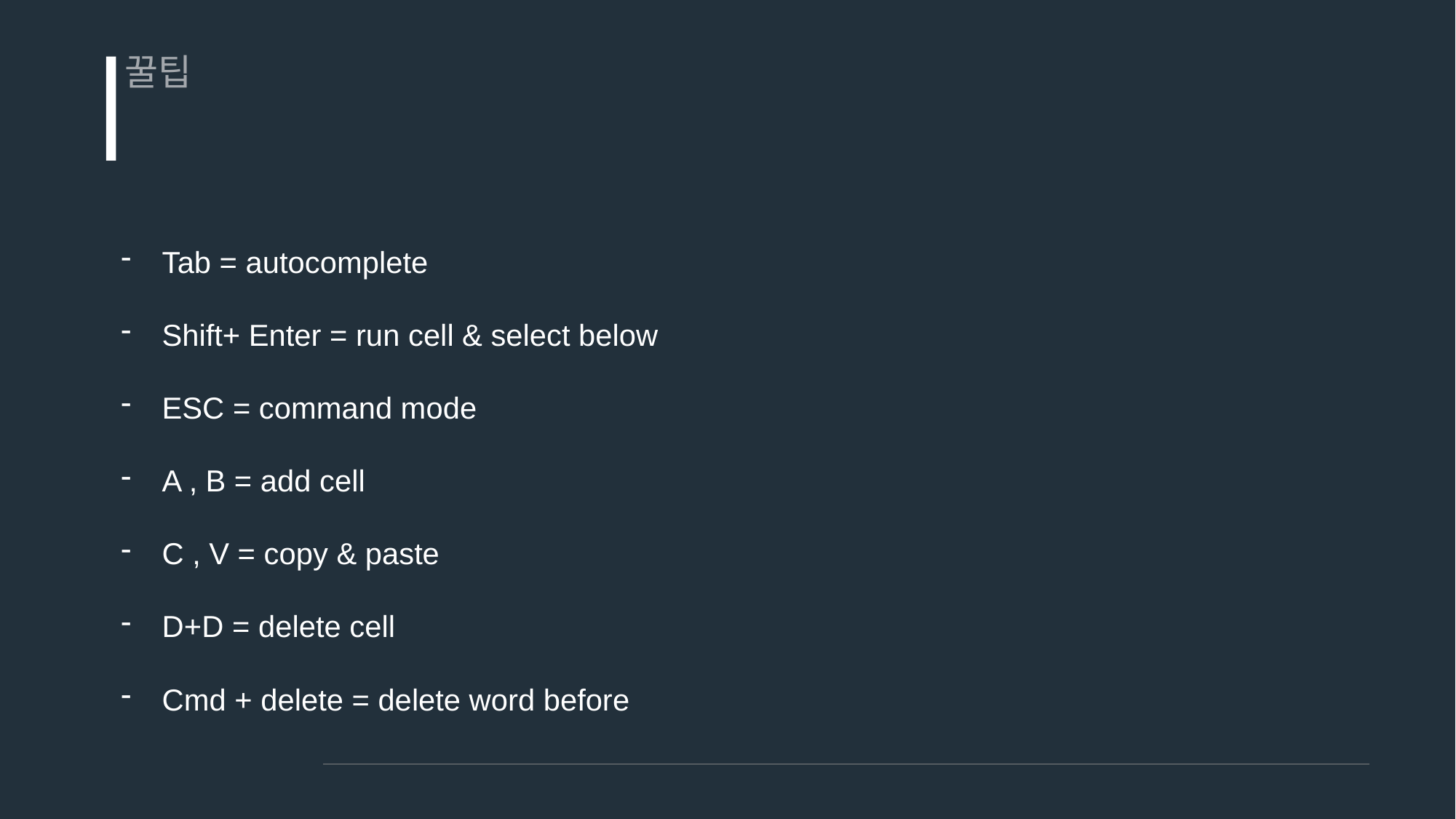

꿀팁
# Jupyter Notebook
Tab = autocomplete

Shift+ Enter = run cell & select below

ESC = command mode

A , B = add cell

C , V = copy & paste

D+D = delete cell

Cmd + delete = delete word before